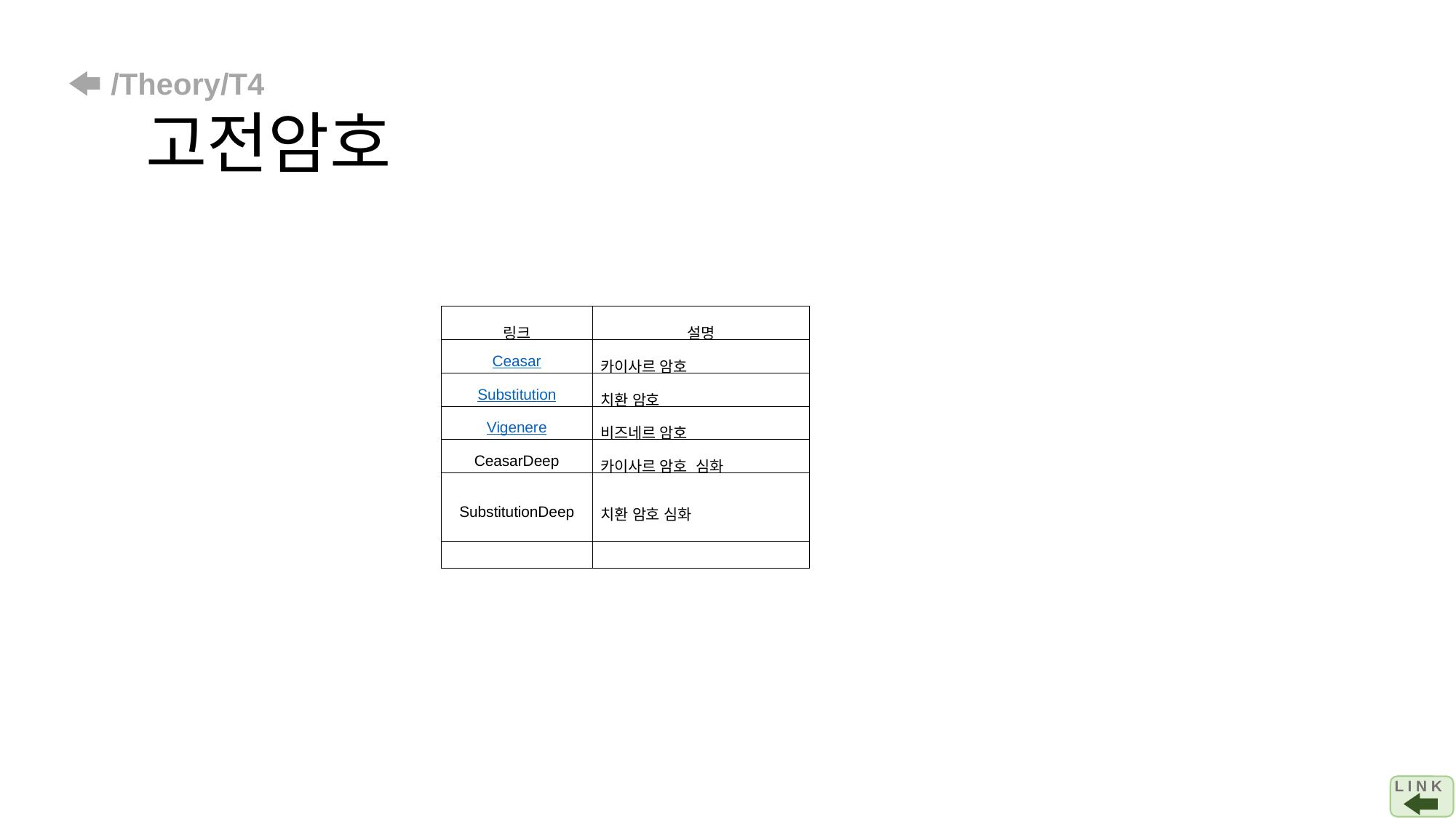

# /Theory/T4 고전암호

| 링크 | 설명 |
| --- | --- |
| Ceasar | 카이사르 암호 |
| Substitution | 치환 암호 |
| Vigenere | 비즈네르 암호 |
| CeasarDeep | 카이사르 암호 심화 |
| SubstitutionDeep | 치환 암호 심화 |
|  |  |
L I N K